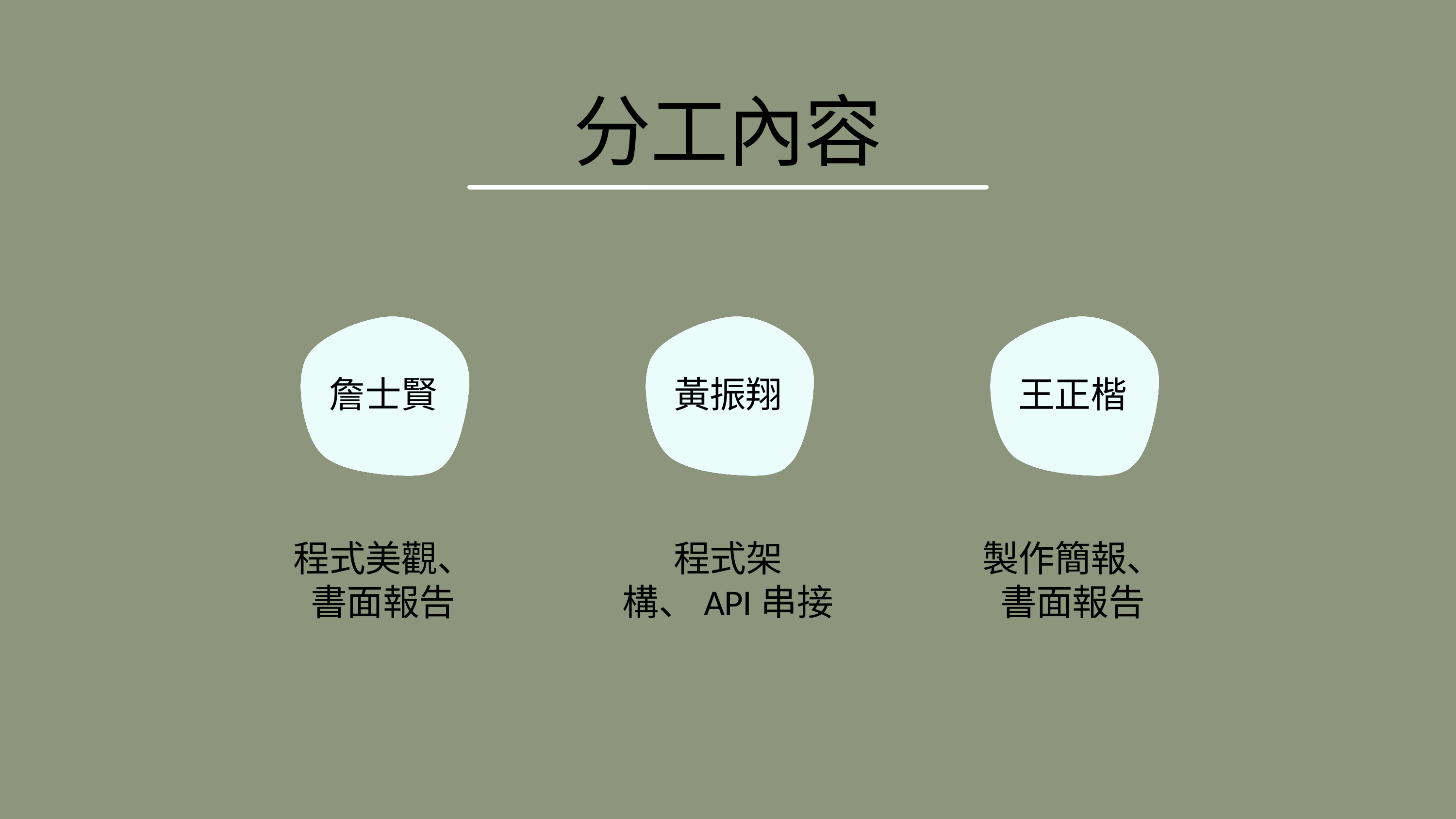

分工內容

詹士賢
黃振翔
王正楷
程式美觀、書面報告
程式架構、API串接
製作簡報、書面報告